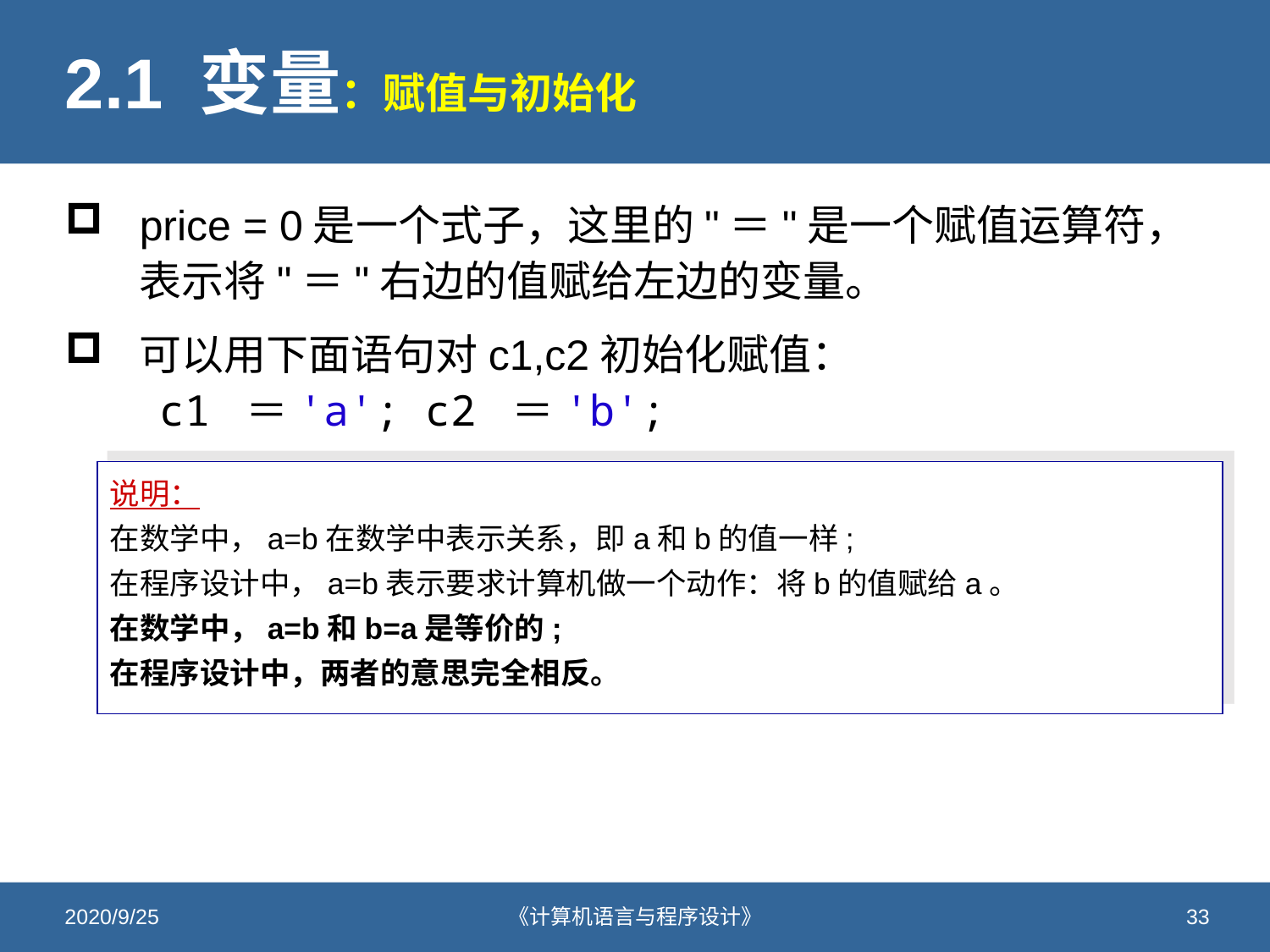

# 2.1 变量：赋值与初始化
price = 0是一个式子，这里的"＝"是一个赋值运算符，表示将"＝"右边的值赋给左边的变量。
可以用下面语句对c1,c2初始化赋值：
 c1 ＝'a'; c2 ＝'b';

说明：
在数学中，a=b在数学中表示关系，即a和b的值一样;
在程序设计中，a=b表示要求计算机做一个动作：将b的值赋给a。
在数学中，a=b和b=a是等价的;
在程序设计中，两者的意思完全相反。

2020/9/25
《计算机语言与程序设计》
33